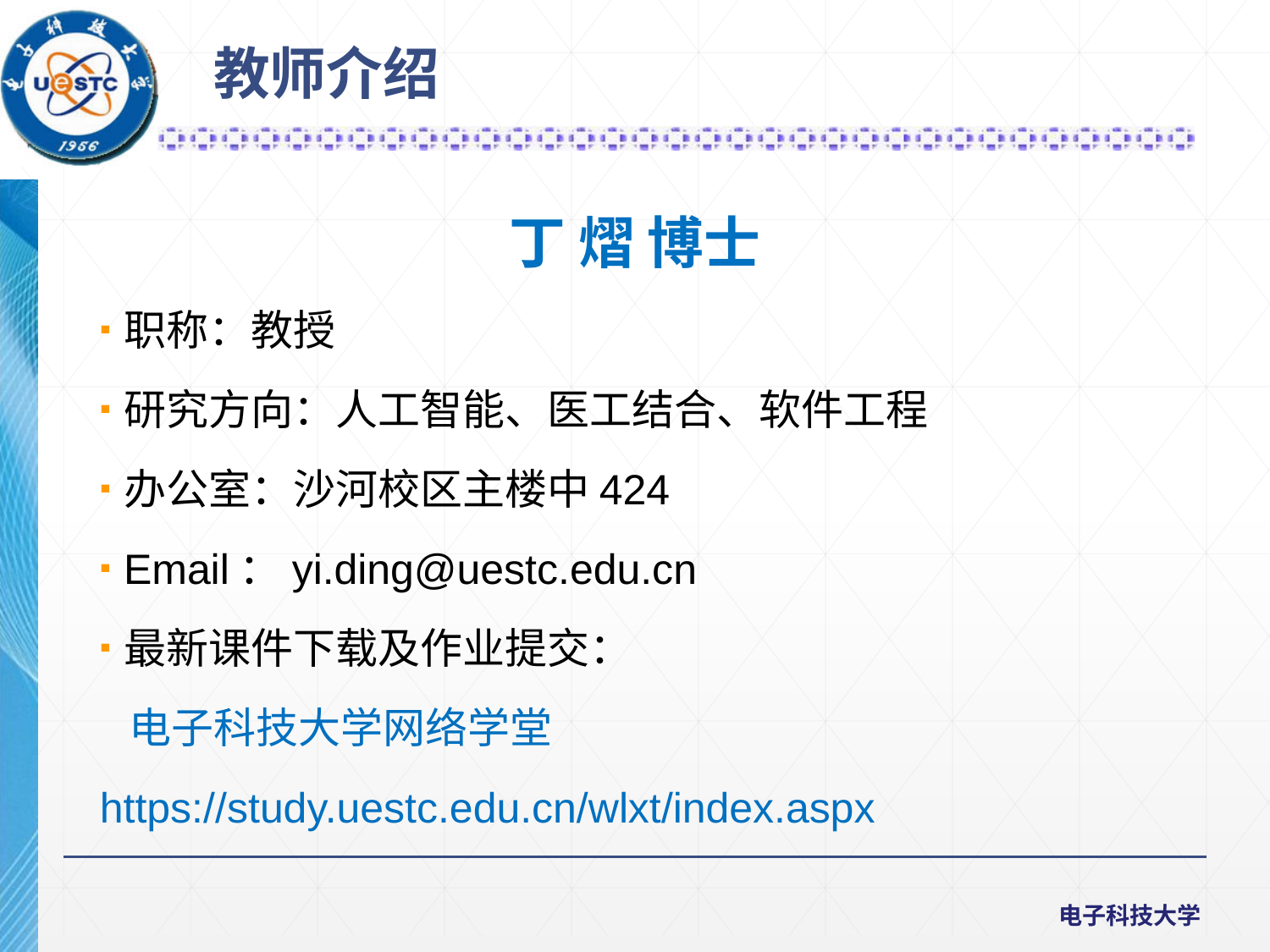

2
教师介绍
丁 熠 博士
职称：教授
研究方向：人工智能、医工结合、软件工程
办公室：沙河校区主楼中424
Email：yi.ding@uestc.edu.cn
最新课件下载及作业提交：
   电子科技大学网络学堂
https://study.uestc.edu.cn/wlxt/index.aspx